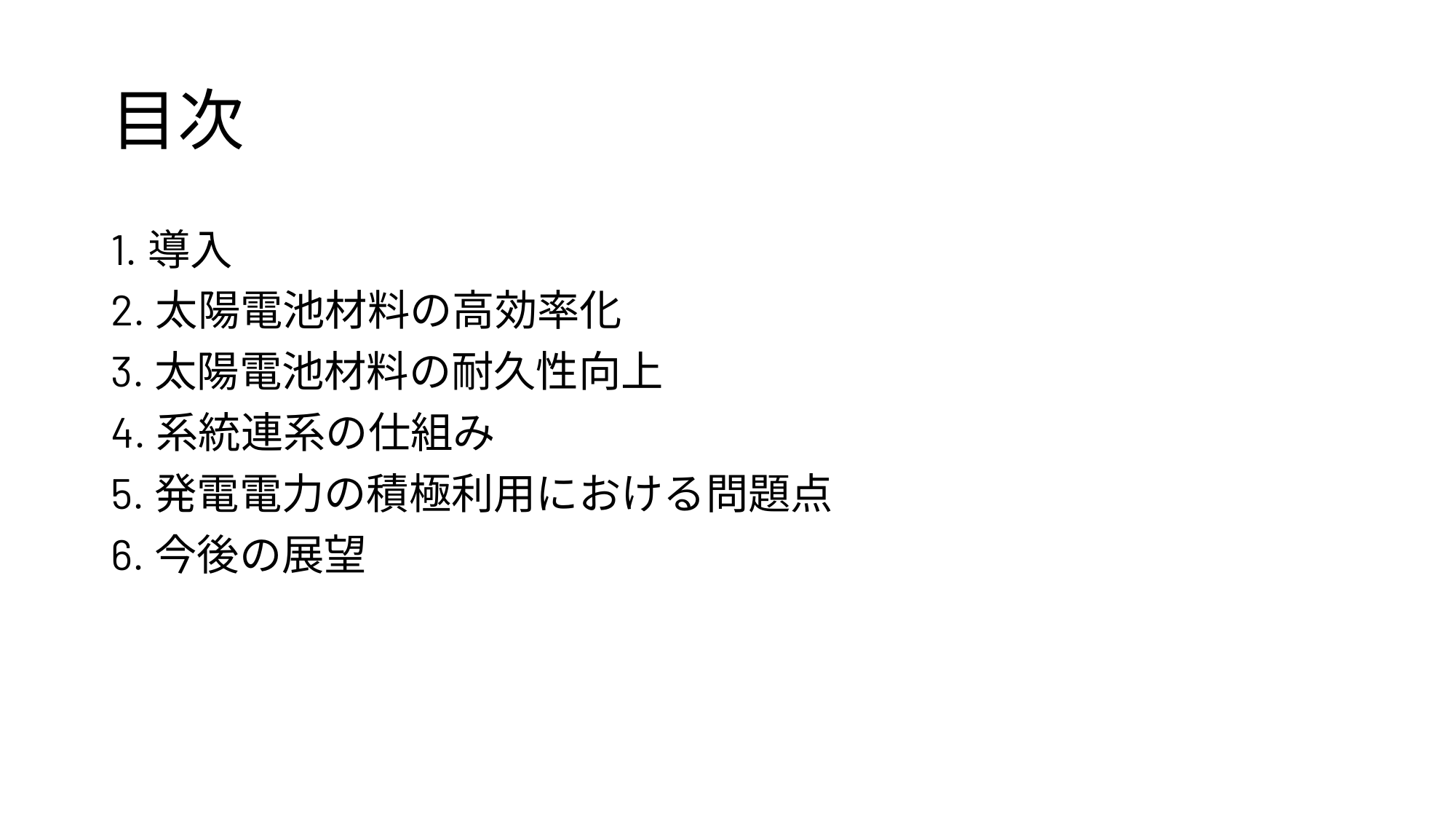

# 目次
1.導入
2.太陽電池材料の高効率化
3.太陽電池材料の耐久性向上
4.系統連系の仕組み
5.発電電力の積極利用における問題点
6.今後の展望